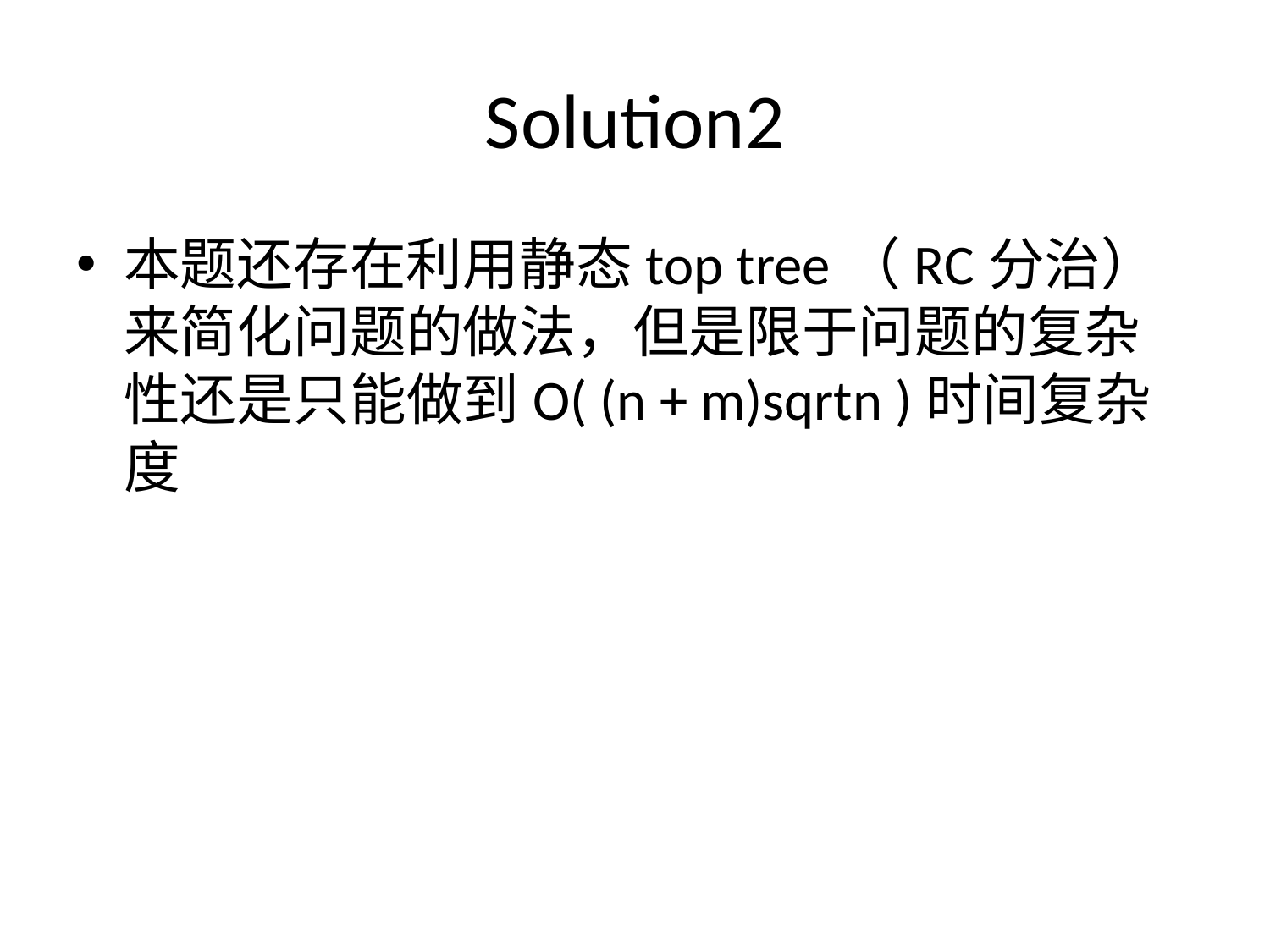

# Solution2
本题还存在利用静态top tree（RC分治）来简化问题的做法，但是限于问题的复杂性还是只能做到O( (n + m)sqrtn )时间复杂度